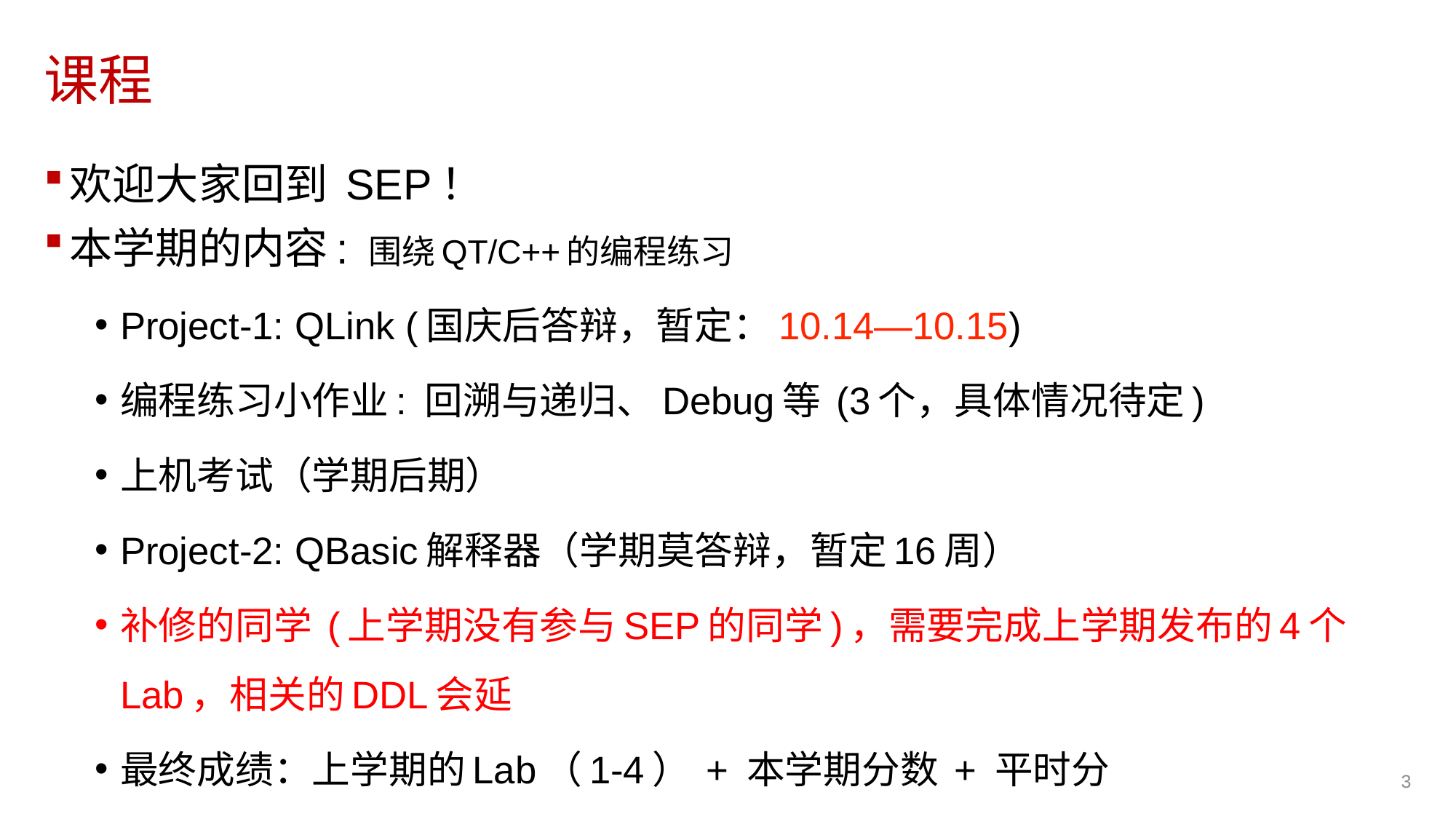

# 课程
欢迎大家回到 SEP！
本学期的内容: 围绕QT/C++的编程练习
Project-1: QLink (国庆后答辩，暂定：10.14—10.15)
编程练习小作业: 回溯与递归、Debug等 (3个，具体情况待定)
上机考试（学期后期）
Project-2: QBasic解释器（学期莫答辩，暂定16周）
补修的同学 (上学期没有参与SEP的同学)，需要完成上学期发布的4个Lab，相关的DDL会延
最终成绩：上学期的Lab（1-4） + 本学期分数 + 平时分
3